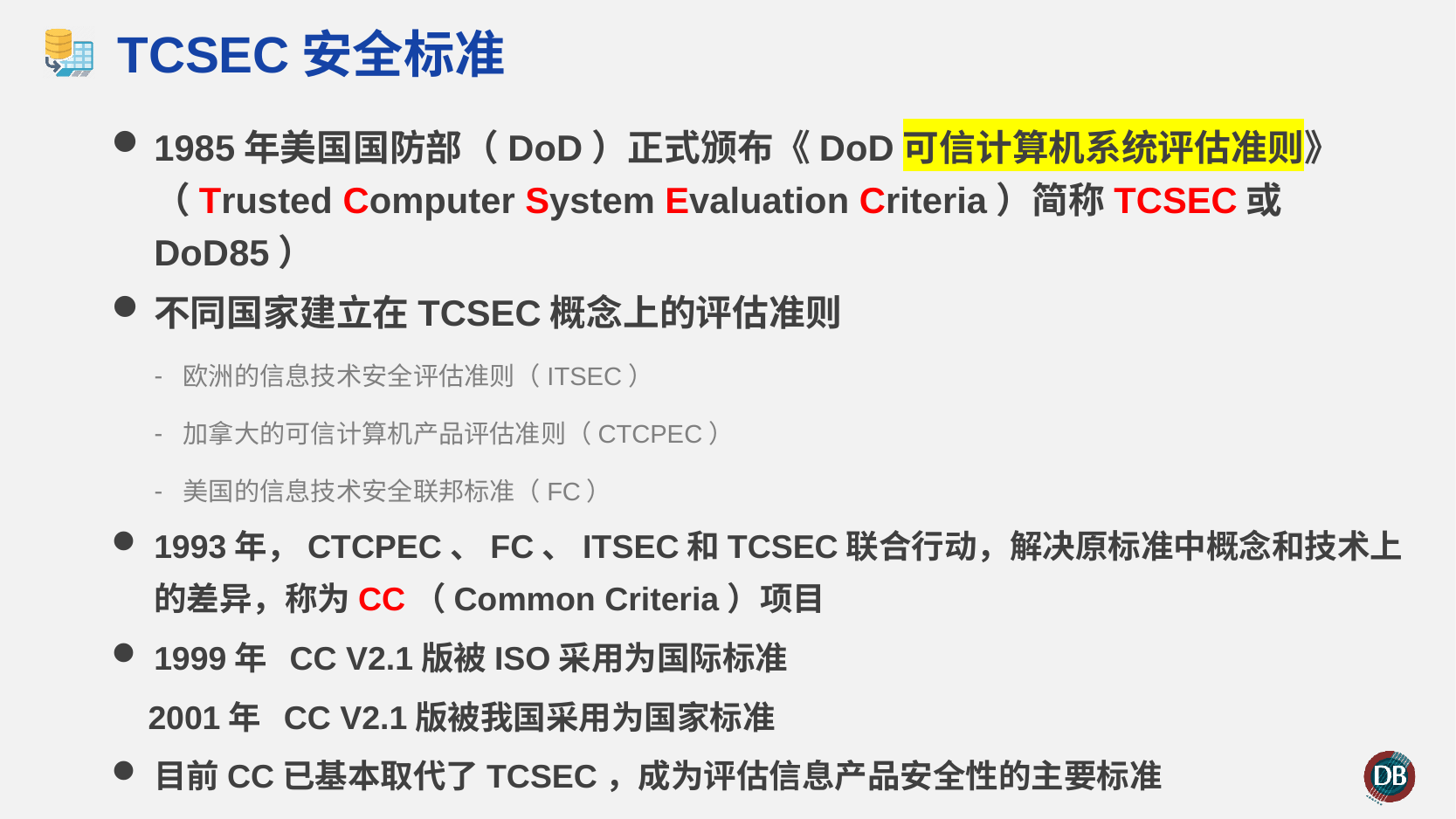

# TCSEC安全标准
1985年美国国防部（DoD）正式颁布《DoD可信计算机系统评估准则》（Trusted Computer System Evaluation Criteria）简称TCSEC或DoD85）
不同国家建立在TCSEC概念上的评估准则
欧洲的信息技术安全评估准则（ITSEC）
加拿大的可信计算机产品评估准则（CTCPEC）
美国的信息技术安全联邦标准（FC）
1993年，CTCPEC、FC、ITSEC和TCSEC联合行动，解决原标准中概念和技术上的差异，称为CC（Common Criteria）项目
1999年  CC V2.1版被ISO采用为国际标准
    2001年  CC V2.1版被我国采用为国家标准
目前CC已基本取代了TCSEC，成为评估信息产品安全性的主要标准